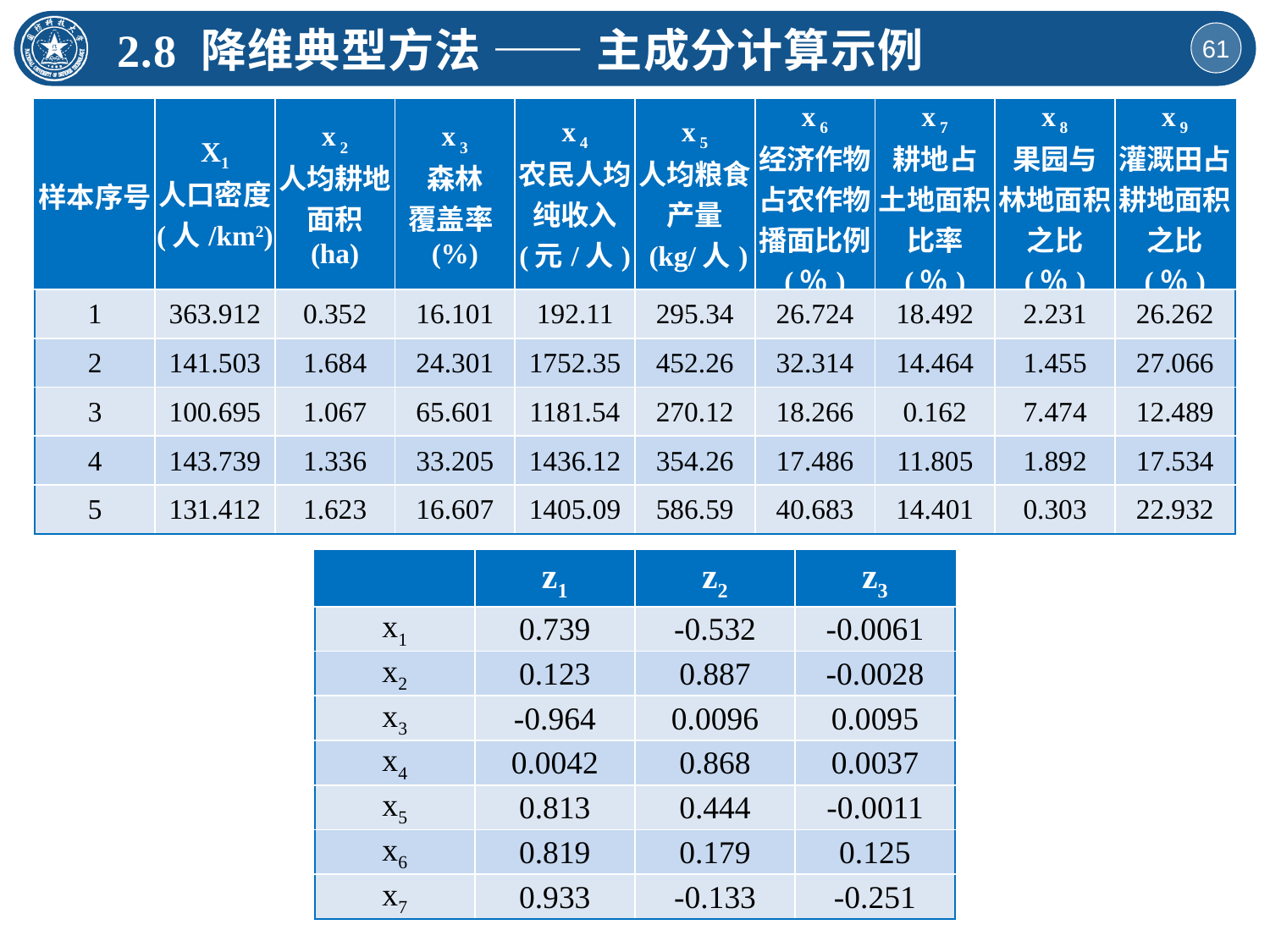

2.8 降维典型方法 —— 主成分计算示例
| 样本序号 | X1 人口密度 (人/km2) | x 2 人均耕地面积 (ha) | x 3 森林 覆盖率(%) | x 4 农民人均纯收入 (元/人) | x 5 人均粮食产量 (kg/人) | x 6 经济作物占农作物播面比例 (％) | x 7 耕地占 土地面积比率 (％) | x 8 果园与 林地面积之比 (％) | x 9 灌溉田占耕地面积之比 (％) |
| --- | --- | --- | --- | --- | --- | --- | --- | --- | --- |
| 1 | 363.912 | 0.352 | 16.101 | 192.11 | 295.34 | 26.724 | 18.492 | 2.231 | 26.262 |
| 2 | 141.503 | 1.684 | 24.301 | 1752.35 | 452.26 | 32.314 | 14.464 | 1.455 | 27.066 |
| 3 | 100.695 | 1.067 | 65.601 | 1181.54 | 270.12 | 18.266 | 0.162 | 7.474 | 12.489 |
| 4 | 143.739 | 1.336 | 33.205 | 1436.12 | 354.26 | 17.486 | 11.805 | 1.892 | 17.534 |
| 5 | 131.412 | 1.623 | 16.607 | 1405.09 | 586.59 | 40.683 | 14.401 | 0.303 | 22.932 |
|  | z1 | z2 | z3 |
| --- | --- | --- | --- |
| x1 | 0.739 | -0.532 | -0.0061 |
| x2 | 0.123 | 0.887 | -0.0028 |
| x3 | -0.964 | 0.0096 | 0.0095 |
| x4 | 0.0042 | 0.868 | 0.0037 |
| x5 | 0.813 | 0.444 | -0.0011 |
| x6 | 0.819 | 0.179 | 0.125 |
| x7 | 0.933 | -0.133 | -0.251 |